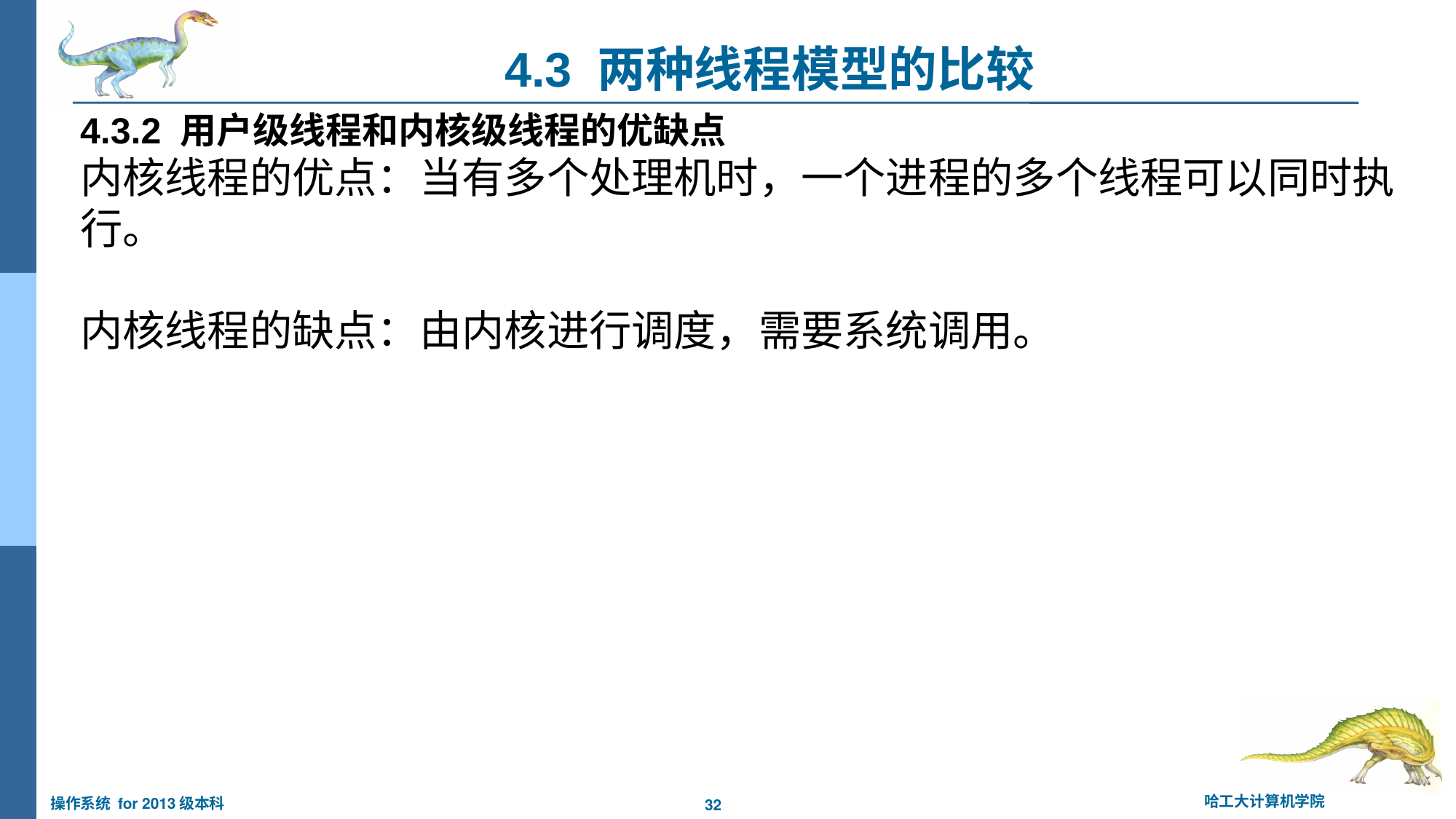

4.3 两种线程模型的比较
4.3.2 用户级线程和内核级线程的优缺点
内核线程的优点：当有多个处理机时，一个进程的多个线程可以同时执行。
内核线程的缺点：由内核进行调度，需要系统调用。